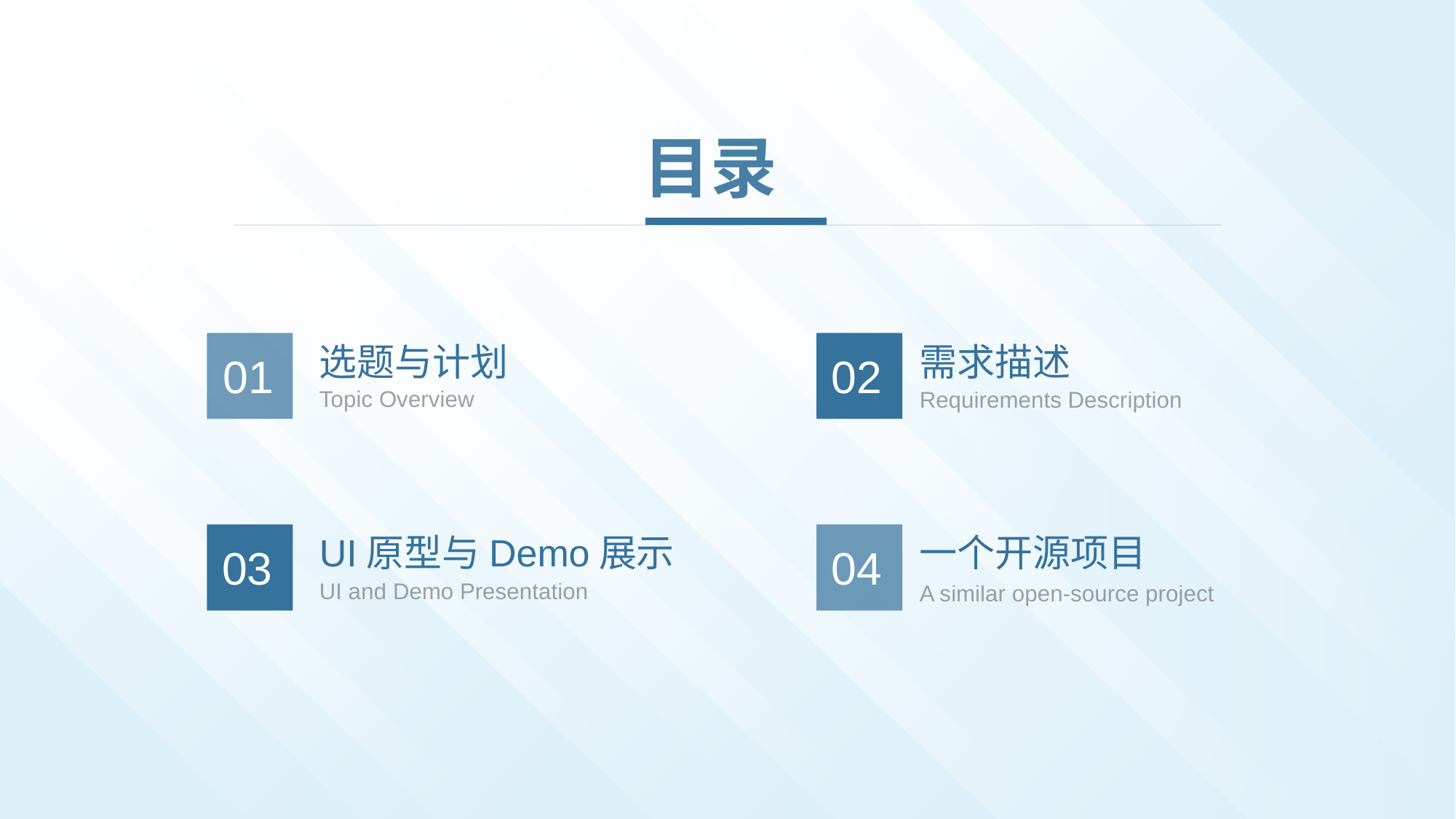

目录

01
选题与计划
Topic Overview

02
需求描述
Requirements Description
UI原型与Demo展示
UI and Demo Presentation
一个开源项目
A similar open-source project

03

04